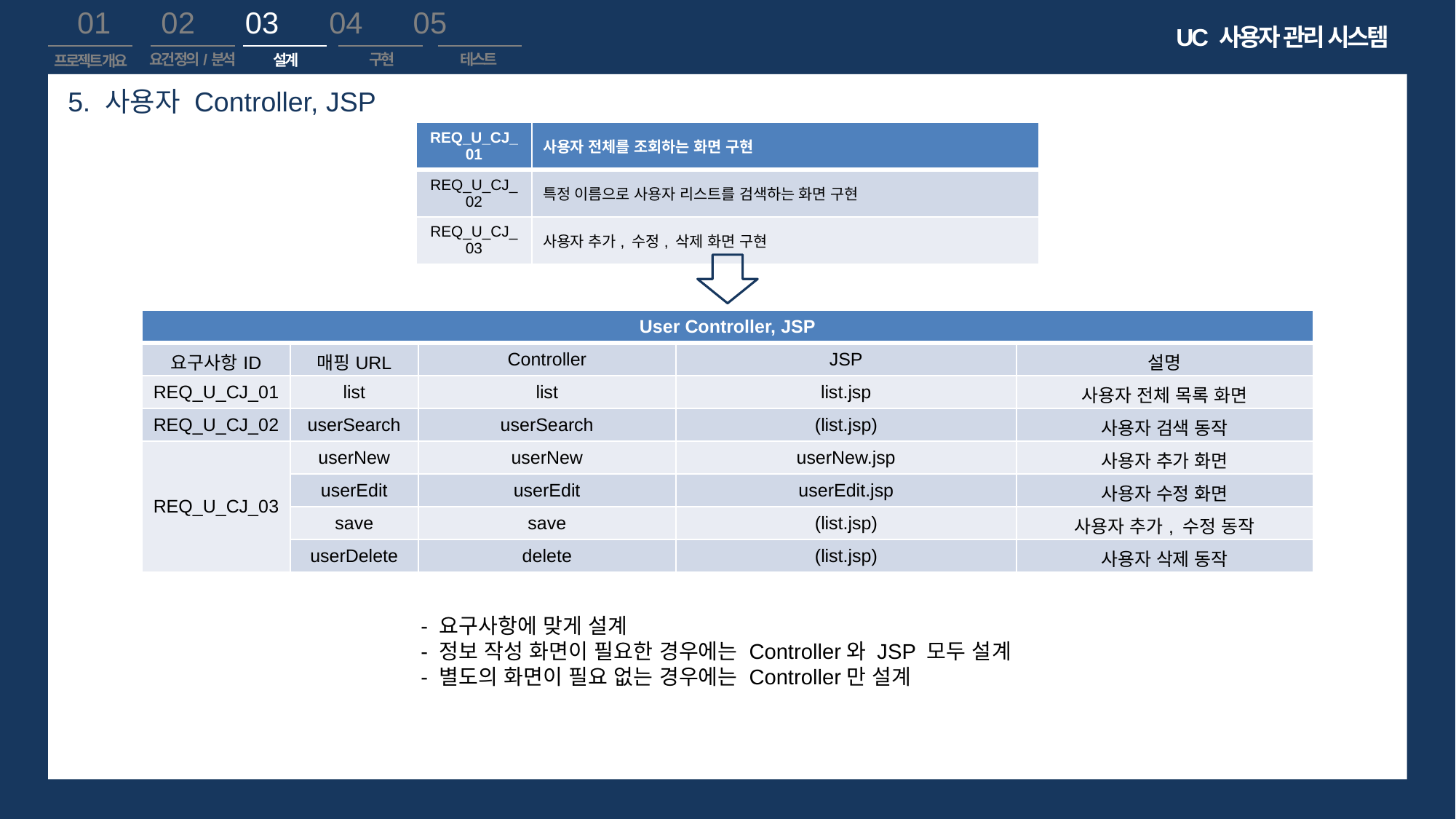

01      02      03      04      05
UC 사용자 관리 시스템
요건 정의/분석
구현
테스트
설계
프로젝트 개요

5. 사용자 Controller, JSP
| REQ\_U\_CJ\_01 | 사용자 전체를 조회하는 화면 구현 |
| --- | --- |
| REQ\_U\_CJ\_02 | 특정 이름으로 사용자 리스트를 검색하는 화면 구현 |
| REQ\_U\_CJ\_03 | 사용자 추가, 수정, 삭제 화면 구현 |

| User Controller, JSP |  |  |  |  |
| --- | --- | --- | --- | --- |
| 요구사항ID | 매핑URL | Controller | JSP | 설명 |
| REQ\_U\_CJ\_01 | list | list | list.jsp | 사용자 전체 목록 화면 |
| REQ\_U\_CJ\_02 | userSearch | userSearch | (list.jsp) | 사용자 검색 동작 |
| REQ\_U\_CJ\_03 | userNew | userNew | userNew.jsp | 사용자 추가 화면 |
|  | userEdit | userEdit | userEdit.jsp | 사용자 수정 화면 |
|  | save | save | (list.jsp) | 사용자 추가, 수정 동작 |
|  | userDelete | delete | (list.jsp) | 사용자 삭제 동작 |
- 요구사항에 맞게 설계
- 정보 작성 화면이 필요한 경우에는 Controller와 JSP 모두 설계
- 별도의 화면이 필요 없는 경우에는 Controller만 설계